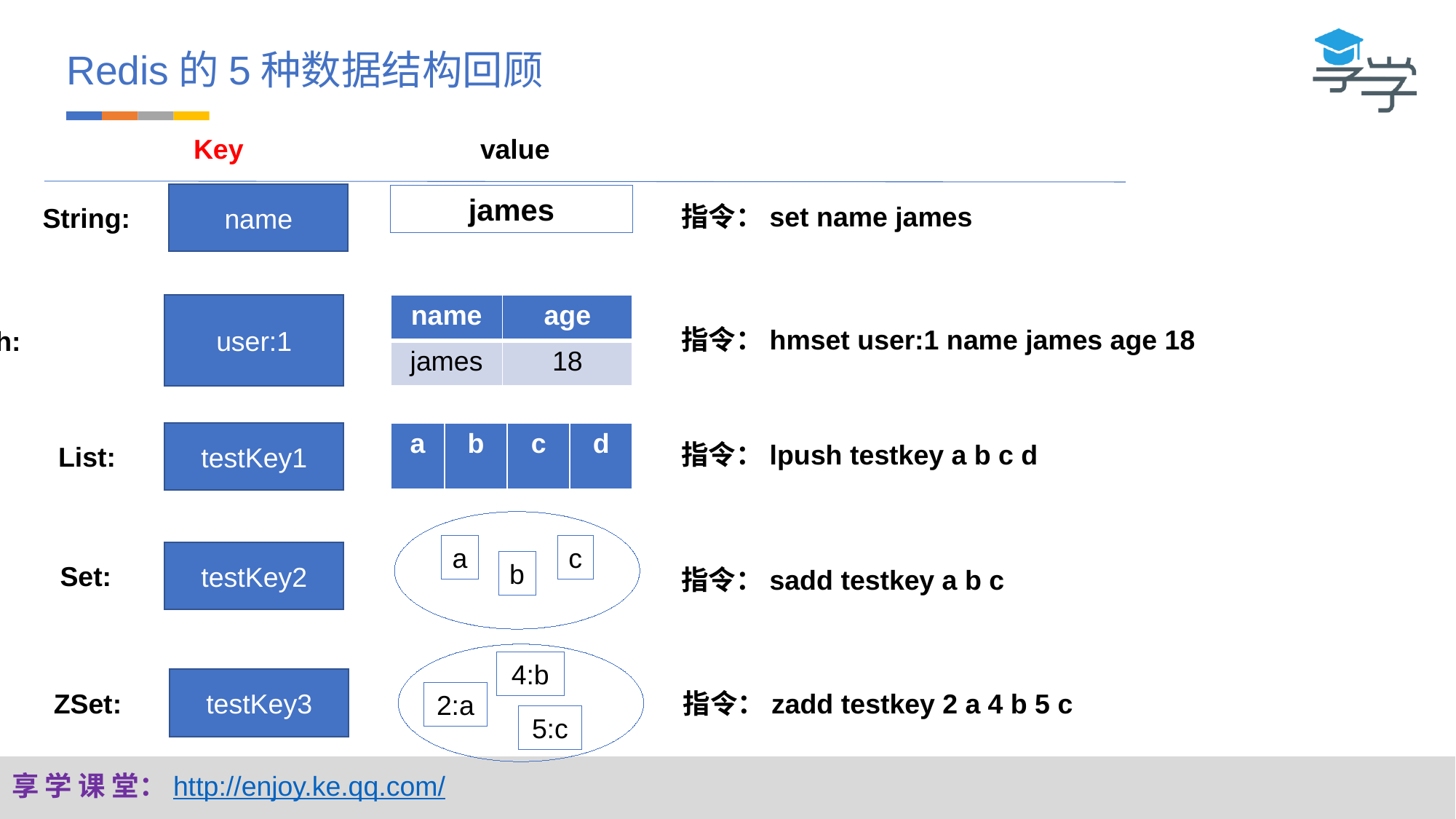

Redis的5种数据结构回顾

Key                               value
name
james
指令：set name james
String:
user:1
| name | age |
| --- | --- |
| james | 18 |
指令：hmset user:1 name james age 18
Hash:
testKey1
| a | b | c | d |
| --- | --- | --- | --- |
指令：lpush testkey a b c d
List:

a
c
testKey2
b
Set:
指令：sadd testkey a b c

4:b
testKey3
ZSet:
指令：zadd testkey 2 a 4 b 5 c
2:a
5:c